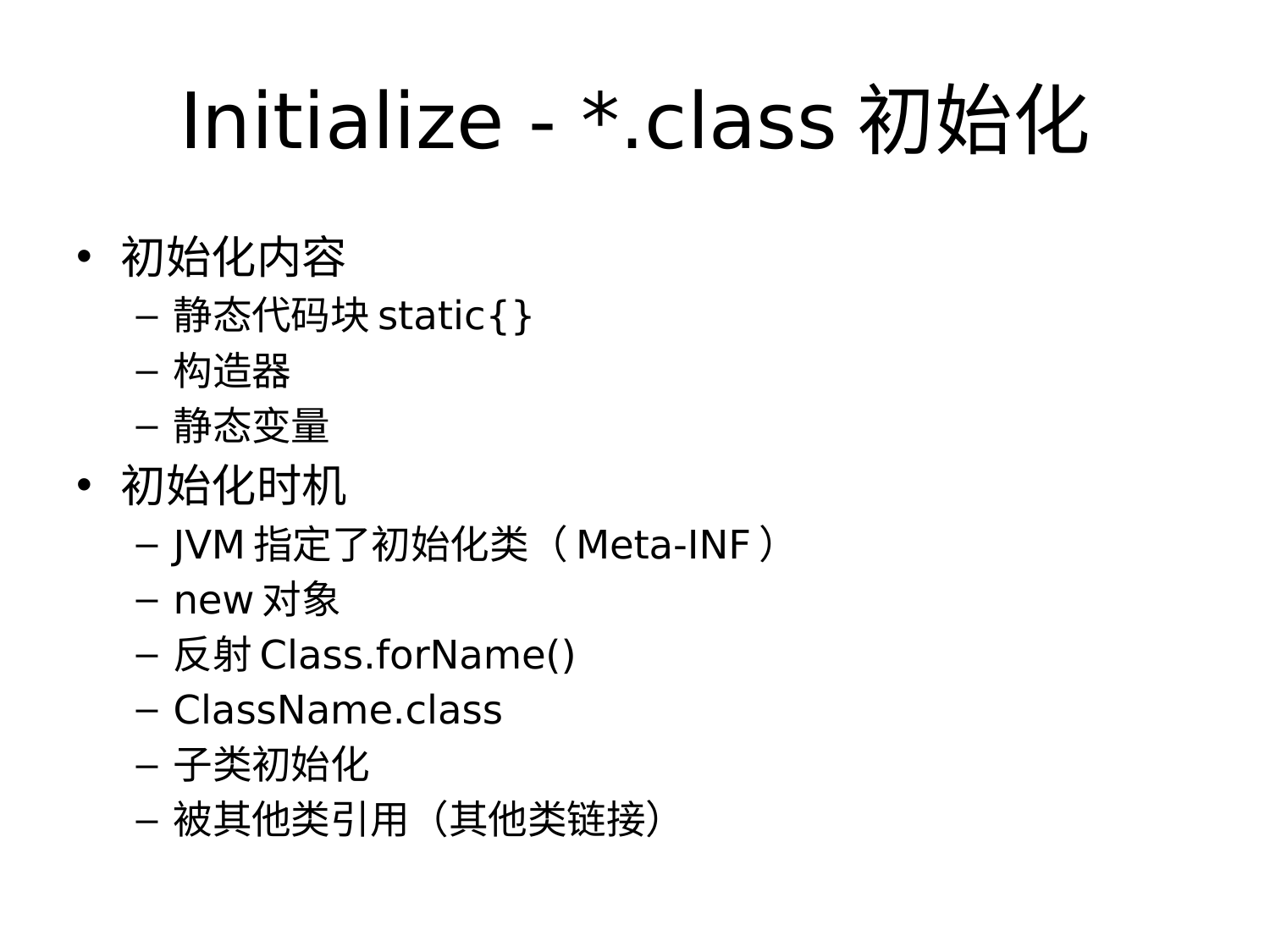

# Initialize - *.class初始化
初始化内容
静态代码块static{}
构造器
静态变量
初始化时机
JVM指定了初始化类（Meta-INF）
new对象
反射Class.forName()
ClassName.class
子类初始化
被其他类引用（其他类链接）